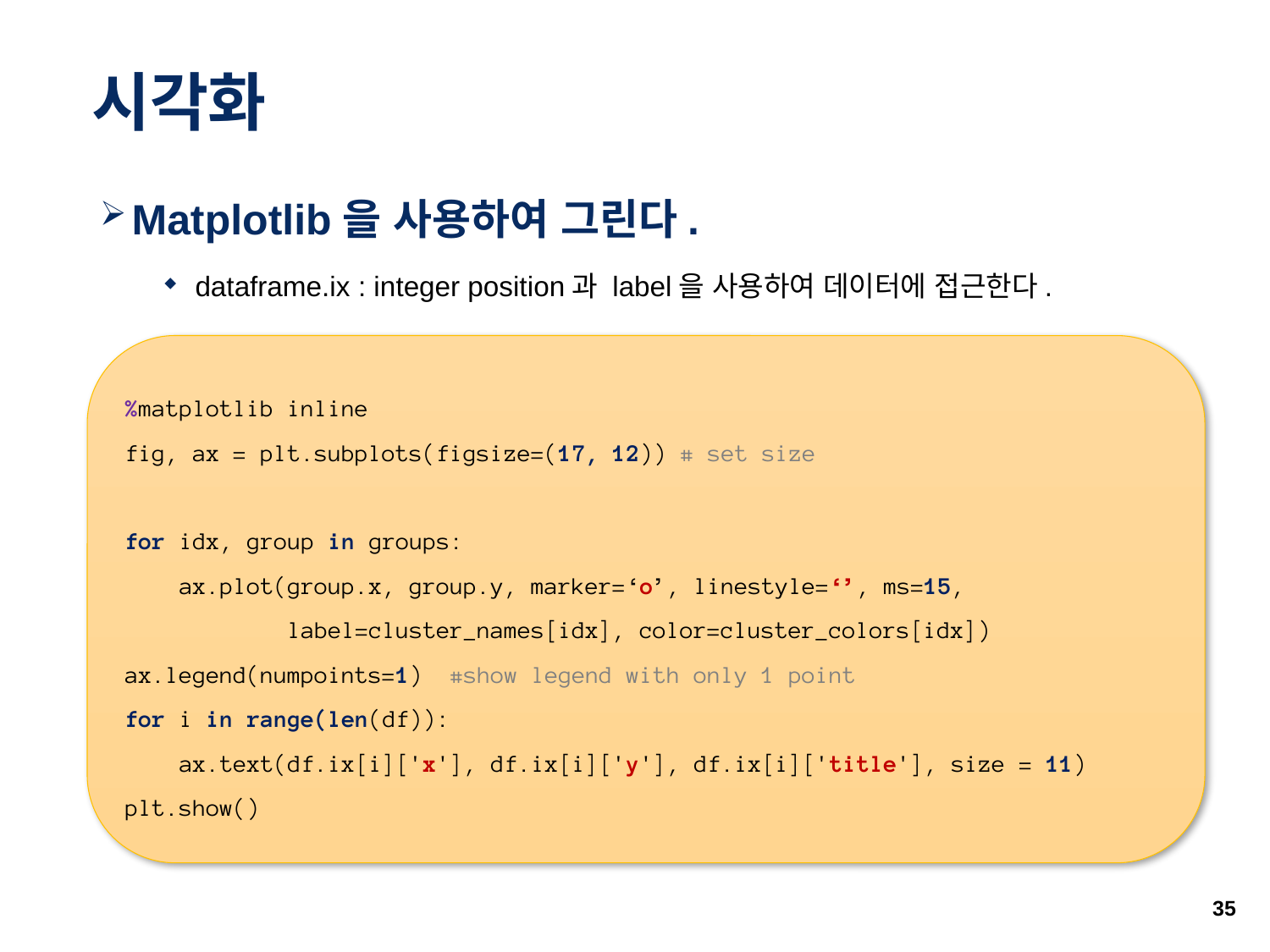

# 시각화
Matplotlib을 사용하여 그린다.
dataframe.ix : integer position과 label을 사용하여 데이터에 접근한다.

%matplotlib inline
fig, ax = plt.subplots(figsize=(17, 12)) # set size

for idx, group in groups:
    ax.plot(group.x, group.y, marker=‘o’, linestyle=‘’, ms=15,
            label=cluster_names[idx], color=cluster_colors[idx])
ax.legend(numpoints=1)  #show legend with only 1 point
for i in range(len(df)):
    ax.text(df.ix[i]['x'], df.ix[i]['y'], df.ix[i]['title'], size = 11)
plt.show()
35